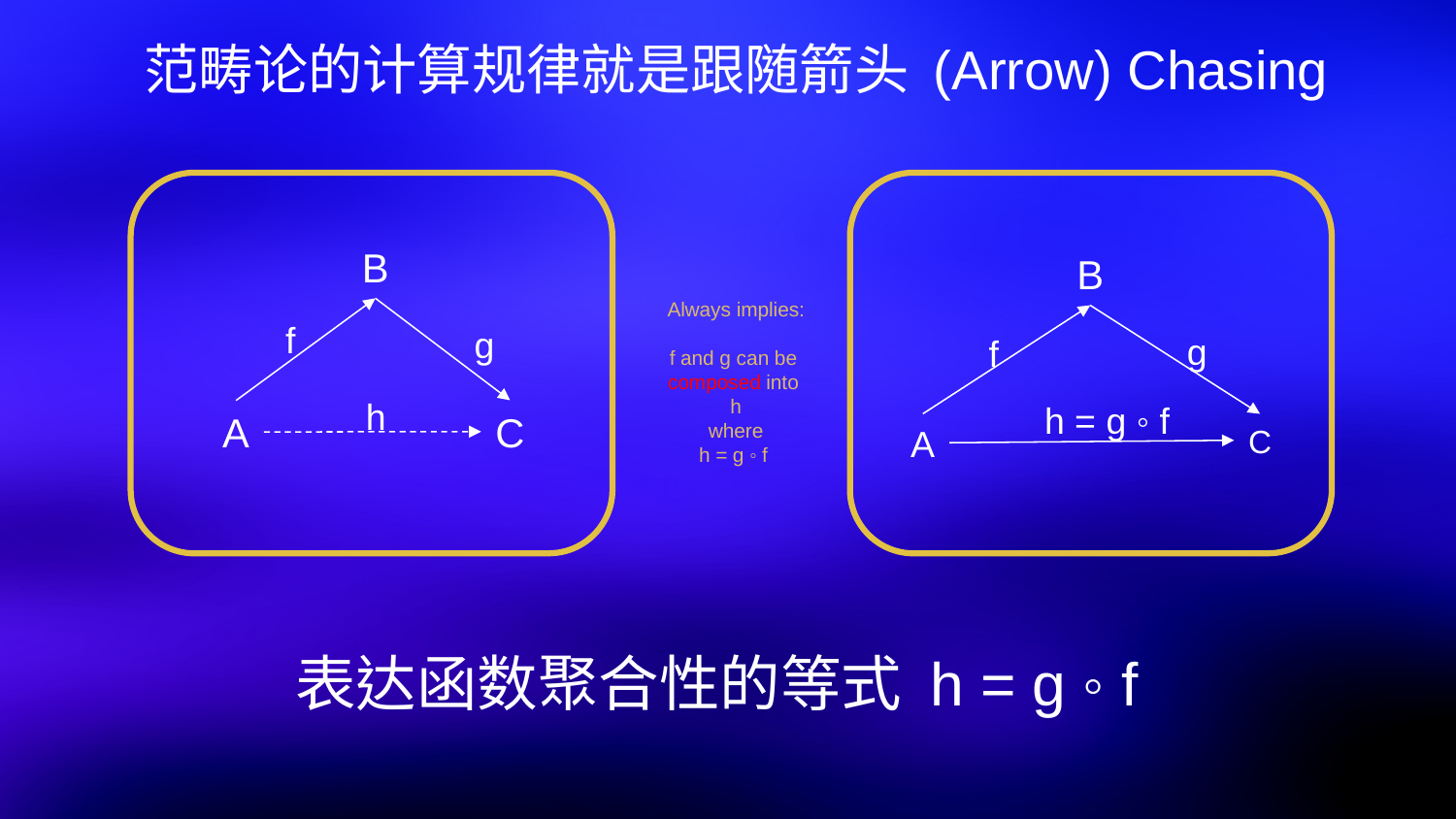

范畴论的计算规律就是跟随箭头 (Arrow) Chasing

B
B
Always implies:

f and g can be
composed into
h
where
h = g ◦ f
f
g
g
f
h
h = g ◦ f
C
A
C
A
表达函数聚合性的等式 h = g ◦ f